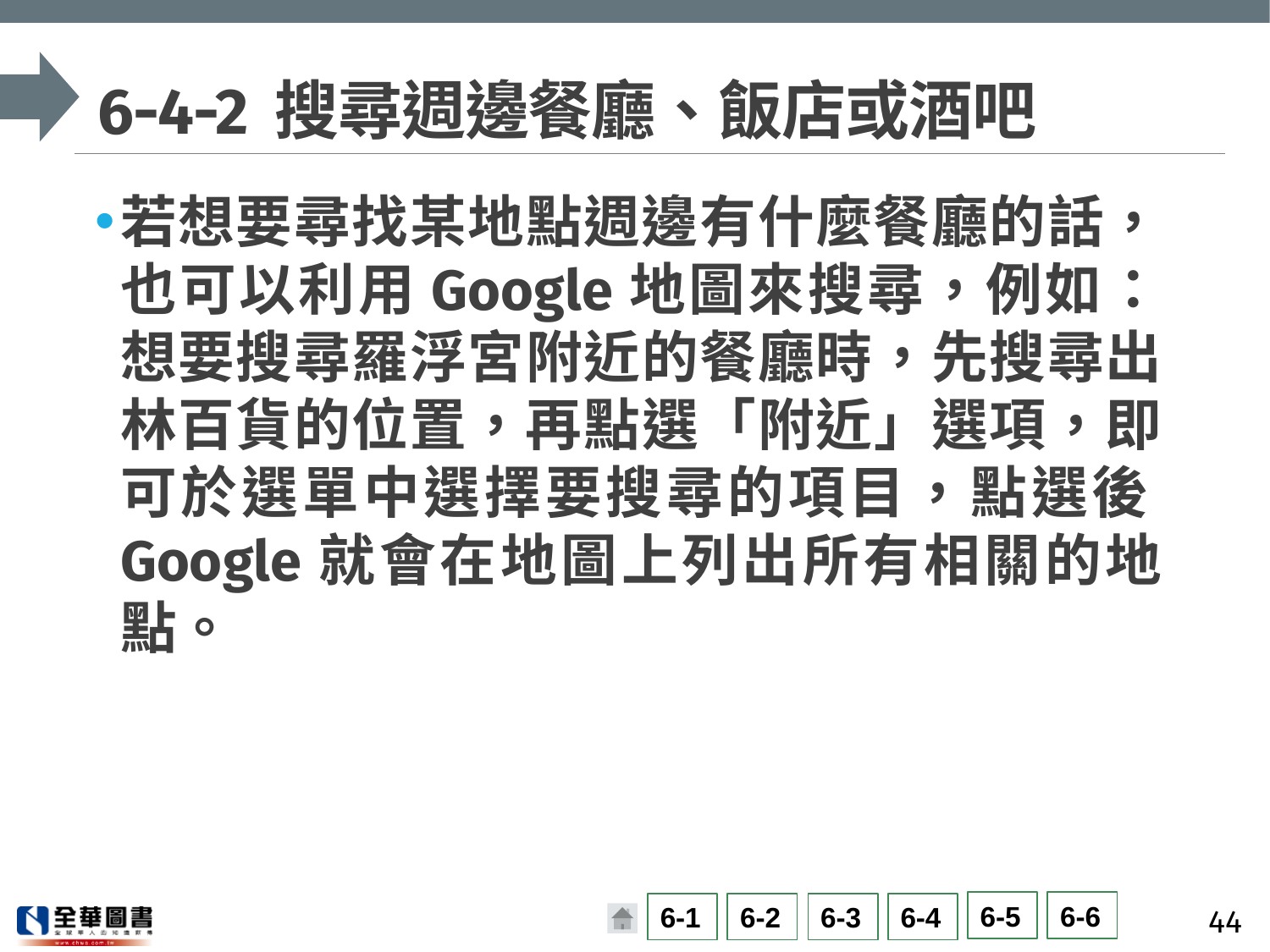

# 6-4-2 搜尋週邊餐廳、飯店或酒吧
若想要尋找某地點週邊有什麼餐廳的話，也可以利用Google地圖來搜尋，例如：想要搜尋羅浮宮附近的餐廳時，先搜尋出林百貨的位置，再點選「附近」選項，即可於選單中選擇要搜尋的項目，點選後Google就會在地圖上列出所有相關的地點。
44